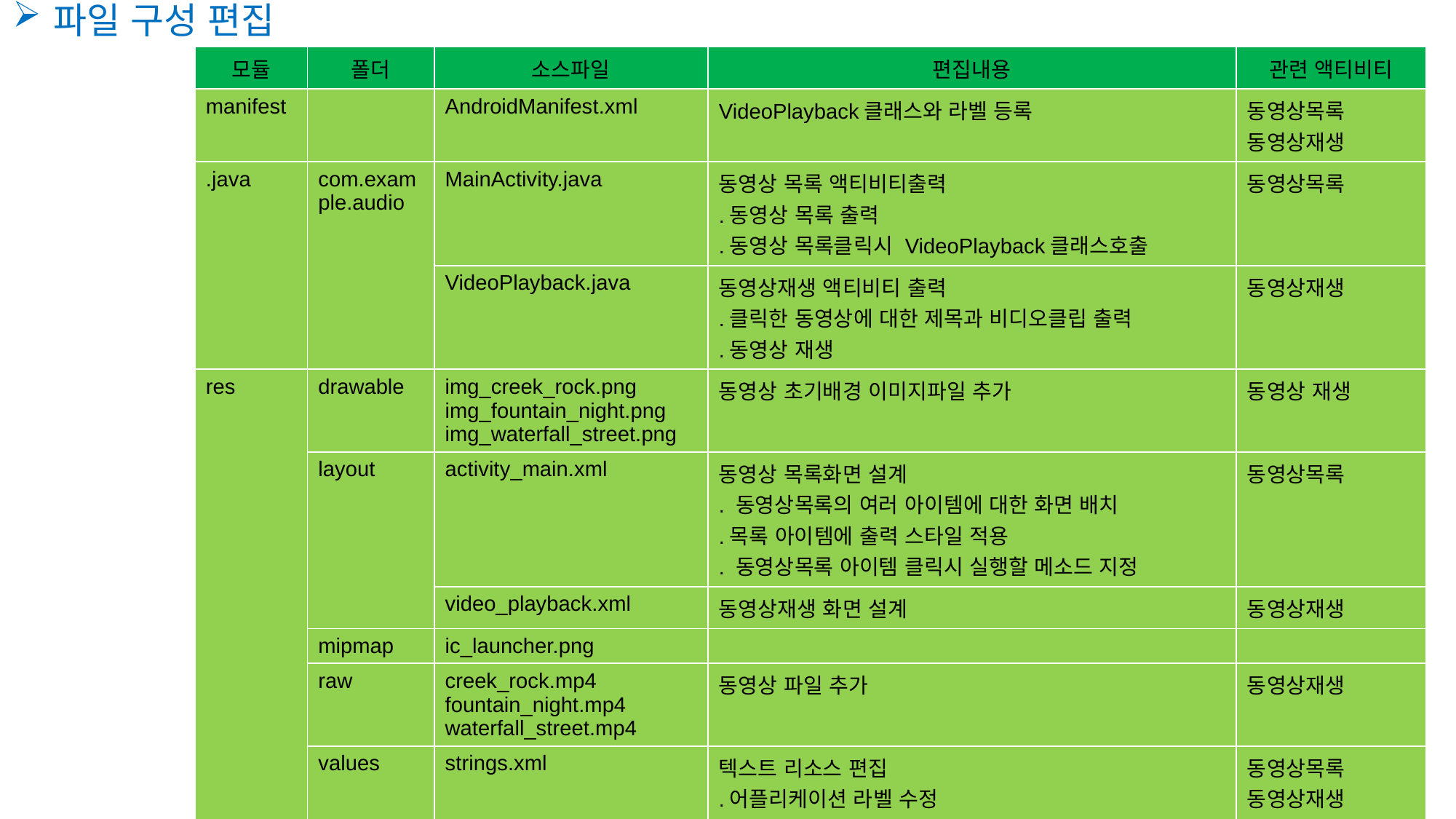

파일 구성 편집
| 모듈 | 폴더 | 소스파일 | 편집내용 | 관련 액티비티 |
| --- | --- | --- | --- | --- |
| manifest |  | AndroidManifest.xml | VideoPlayback클래스와 라벨 등록 | 동영상목록 동영상재생 |
| .java | com.example.audio | MainActivity.java | 동영상 목록 액티비티출력 .동영상 목록 출력 .동영상 목록클릭시 VideoPlayback클래스호출 | 동영상목록 |
|  |  | VideoPlayback.java | 동영상재생 액티비티 출력 .클릭한 동영상에 대한 제목과 비디오클립 출력 .동영상 재생 | 동영상재생 |
| res | drawable | img\_creek\_rock.png img\_fountain\_night.png img\_waterfall\_street.png | 동영상 초기배경 이미지파일 추가 | 동영상 재생 |
|  | layout | activity\_main.xml | 동영상 목록화면 설계 . 동영상목록의 여러 아이템에 대한 화면 배치 .목록 아이템에 출력 스타일 적용 . 동영상목록 아이템 클릭시 실행할 메소드 지정 | 동영상목록 |
|  |  | video\_playback.xml | 동영상재생 화면 설계 | 동영상재생 |
|  | mipmap | ic\_launcher.png |  |  |
|  | raw | creek\_rock.mp4 fountain\_night.mp4 waterfall\_street.mp4 | 동영상 파일 추가 | 동영상재생 |
|  | values | strings.xml | 텍스트 리소스 편집 .어플리케이션 라벨 수정 .여러 동영상의 제목 및 장소와 재생시간에 대한 텍스트 리소스 정의 | 동영상목록 동영상재생 |